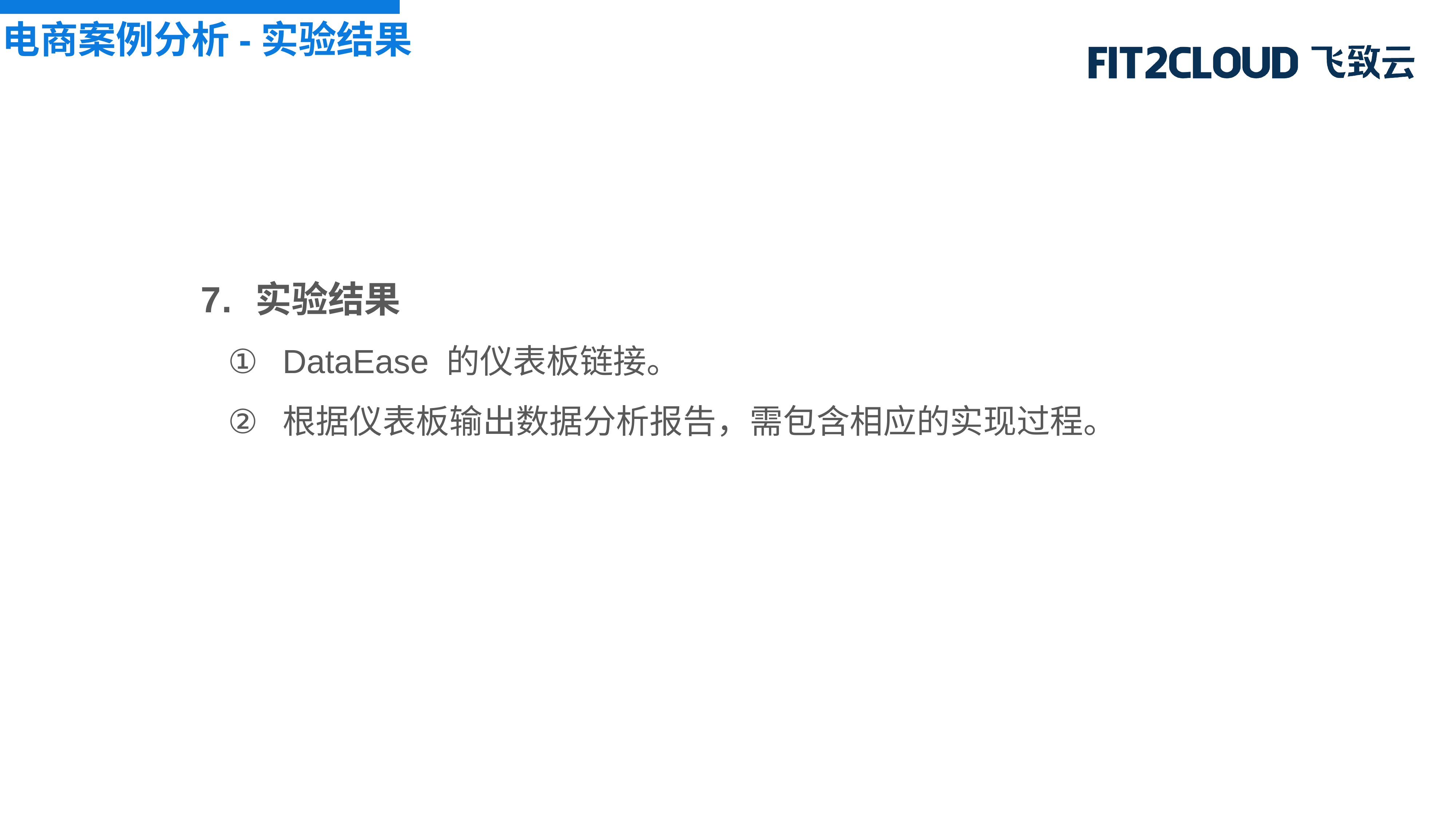

电商案例分析-实验结果
实验结果
DataEase 的仪表板链接。
根据仪表板输出数据分析报告，需包含相应的实现过程。